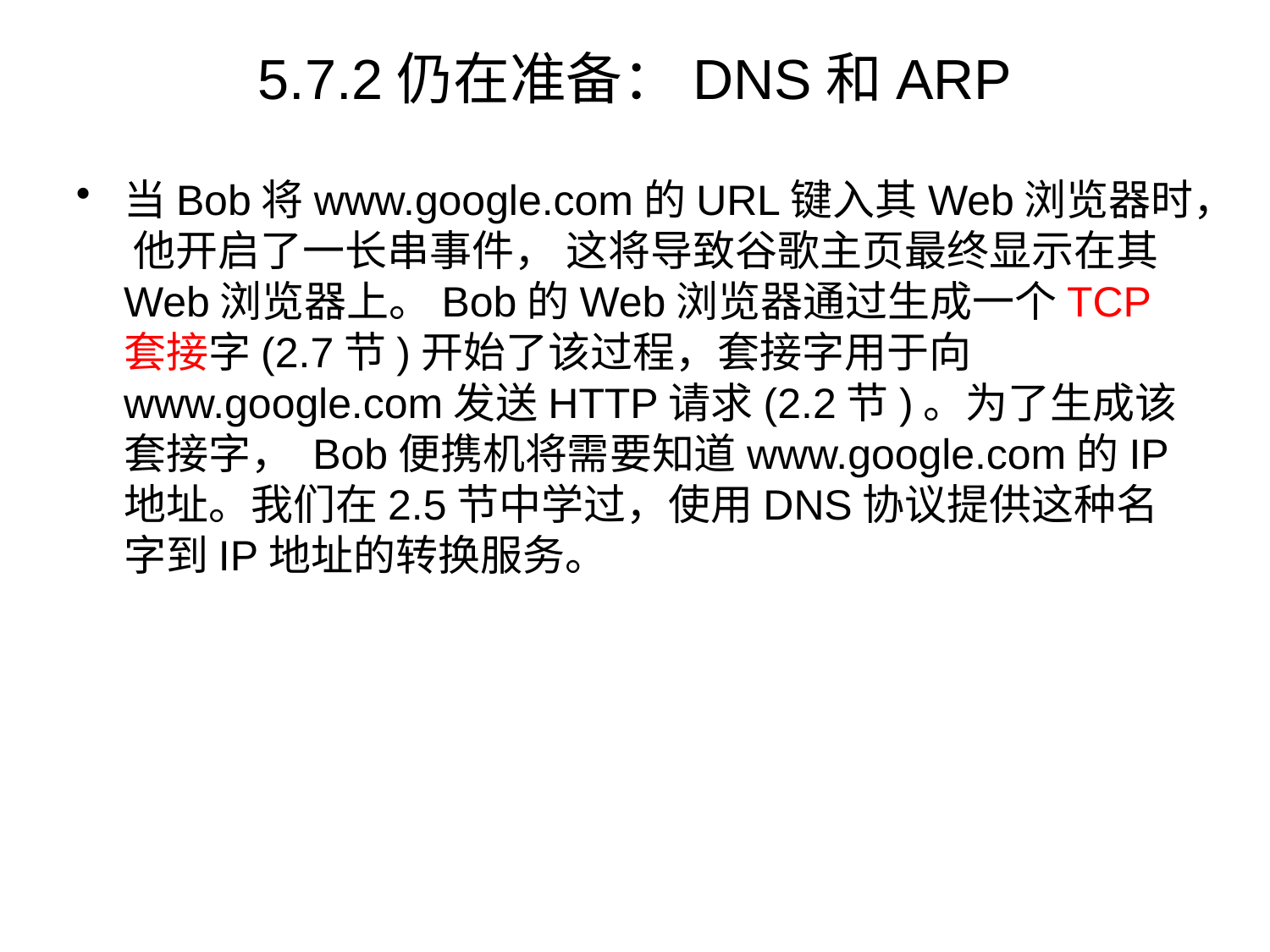

# 5.7.2仍在准备：DNS和ARP
当Bob将www.google.com的URL键入其Web浏览器时， 他开启了一长串事件， 这将导致谷歌主页最终显示在其Web浏览器上。Bob的Web浏览器通过生成一个TCP套接字(2.7节)开始了该过程，套接字用于向www.google.com发送HTTP请求(2.2节)。为了生成该套接字， Bob便携机将需要知道www.google.com的IP地址。我们在2.5节中学过，使用DNS协议提供这种名字到IP地址的转换服务。